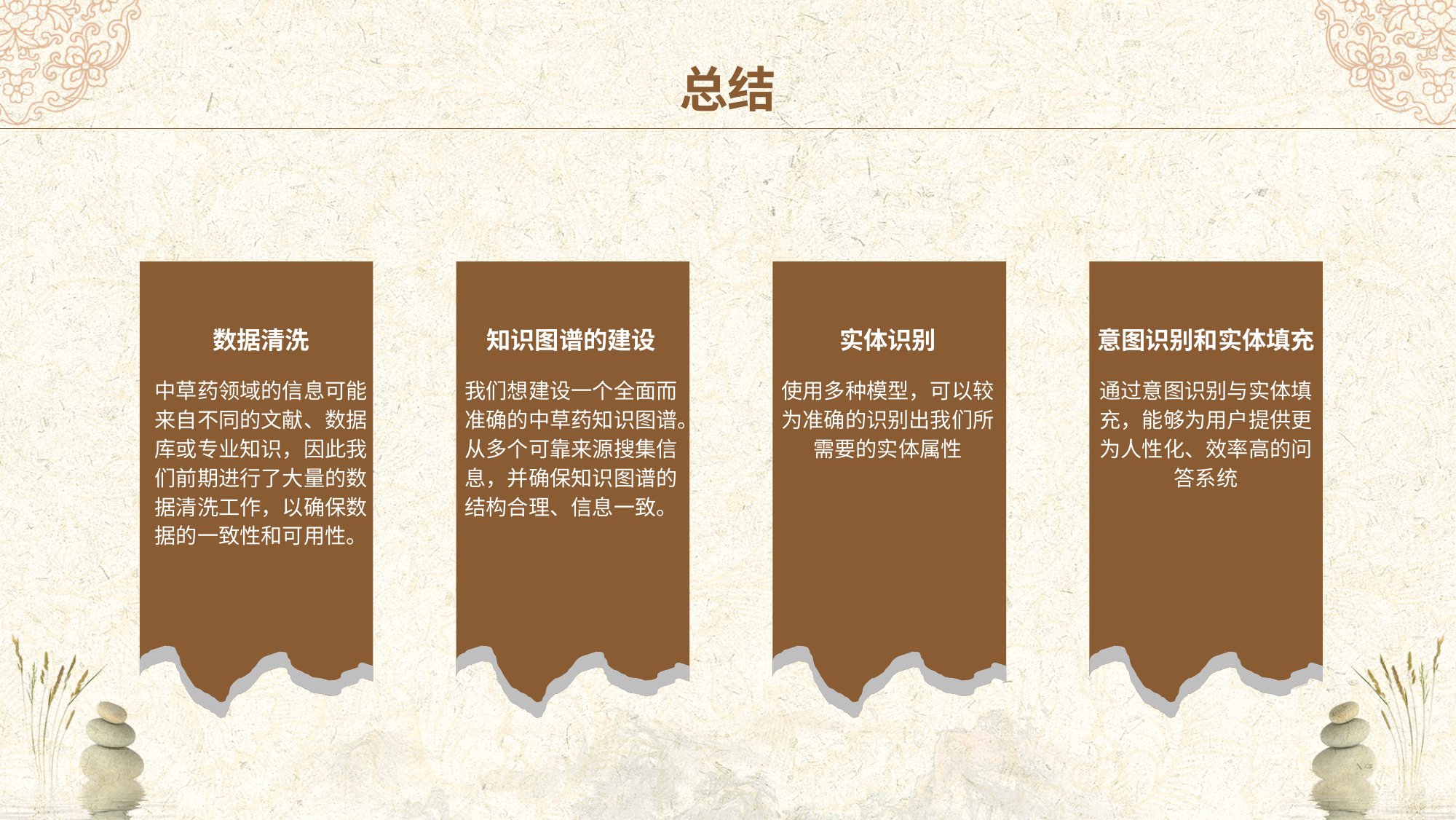

总结

数据清洗
知识图谱的建设
实体识别
意图识别和实体填充
中草药领域的信息可能来自不同的文献、数据库或专业知识，因此我们前期进行了大量的数据清洗工作，以确保数据的一致性和可用性。
我们想建设一个全面而准确的中草药知识图谱。从多个可靠来源搜集信息，并确保知识图谱的结构合理、信息一致。
使用多种模型，可以较为准确的识别出我们所需要的实体属性
通过意图识别与实体填充，能够为用户提供更为人性化、效率高的问答系统